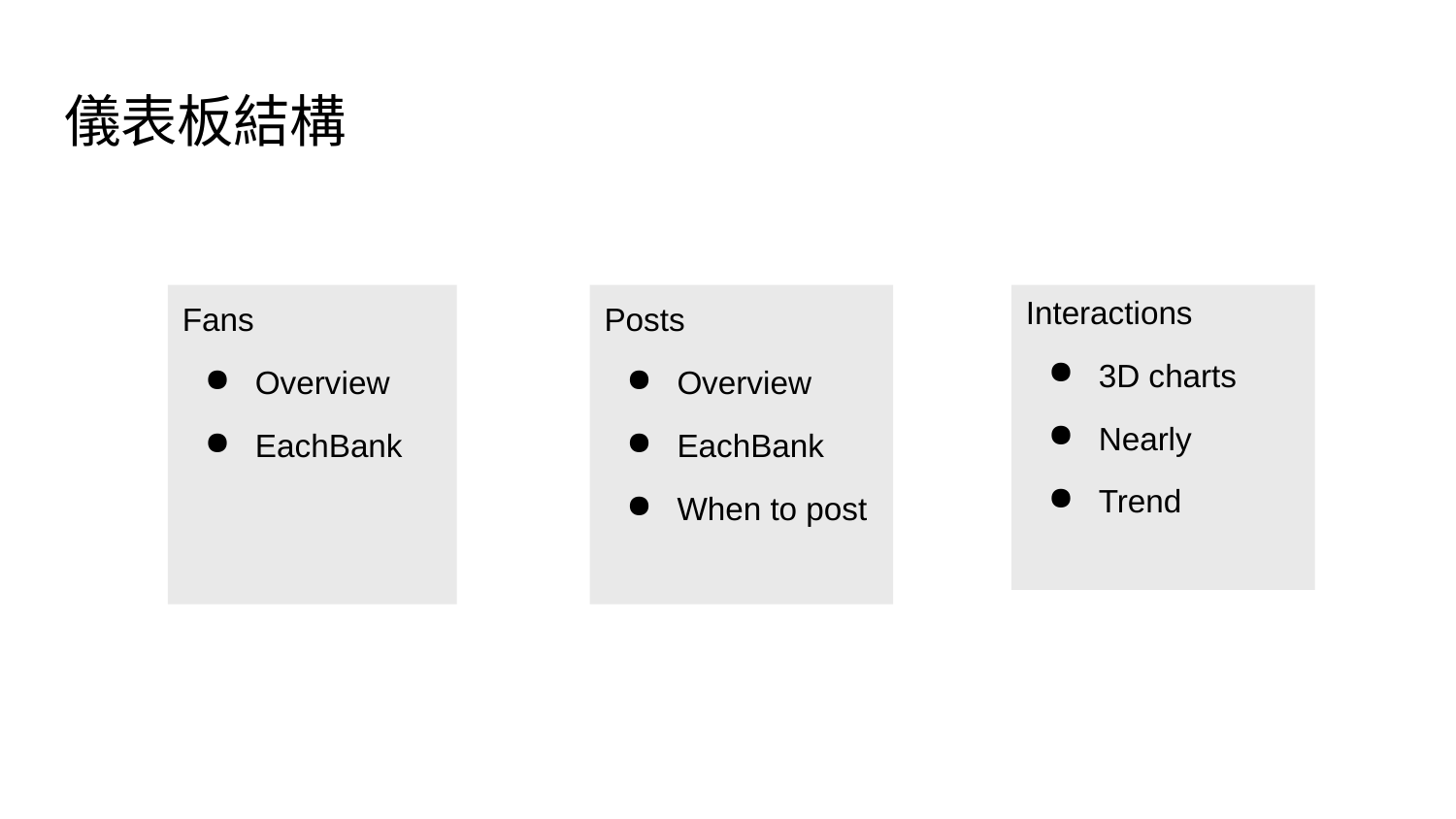

儀表板結構
Fans
Overview
EachBank
Posts
Overview
EachBank
When to post
Interactions
3D charts
Nearly
Trend